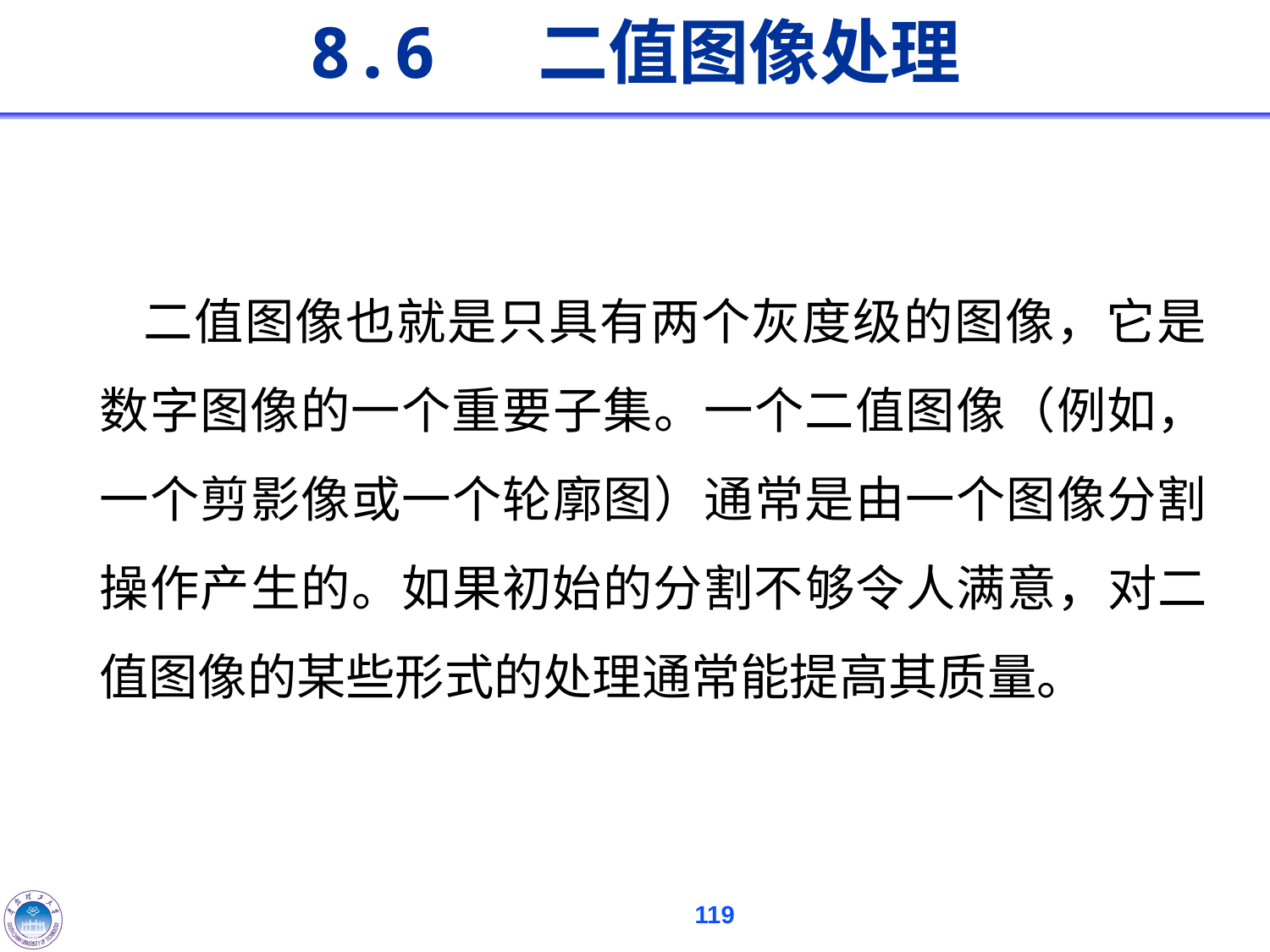

# 8.6  二值图像处理

     二值图像也就是只具有两个灰度级的图像，它是数字图像的一个重要子集。一个二值图像（例如，一个剪影像或一个轮廓图）通常是由一个图像分割操作产生的。如果初始的分割不够令人满意，对二值图像的某些形式的处理通常能提高其质量。